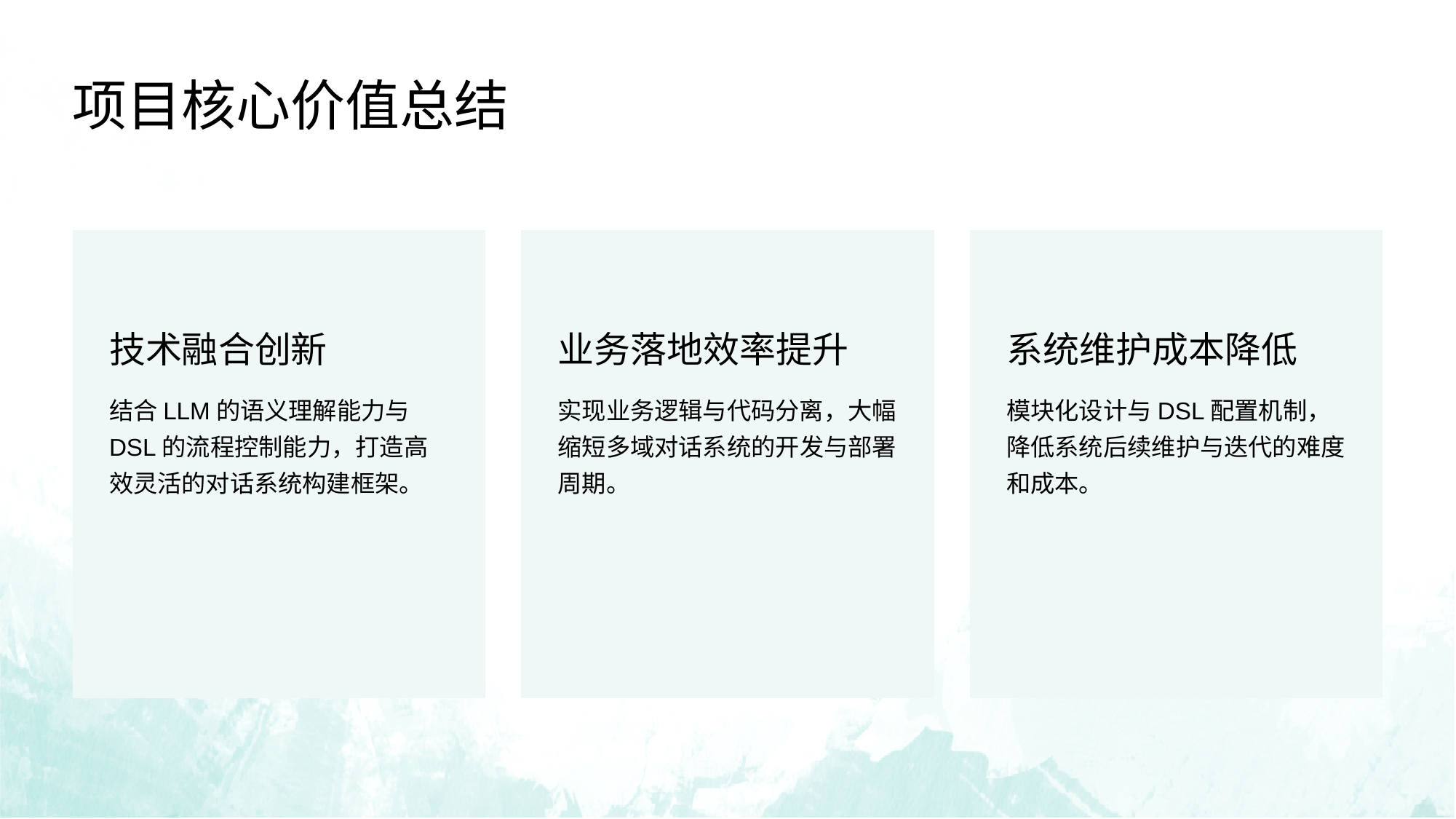

项目核心价值总结

技术融合创新
业务落地效率提升
系统维护成本降低
结合LLM的语义理解能力与DSL的流程控制能力，打造高效灵活的对话系统构建框架。
实现业务逻辑与代码分离，大幅缩短多域对话系统的开发与部署周期。
模块化设计与DSL配置机制，降低系统后续维护与迭代的难度和成本。